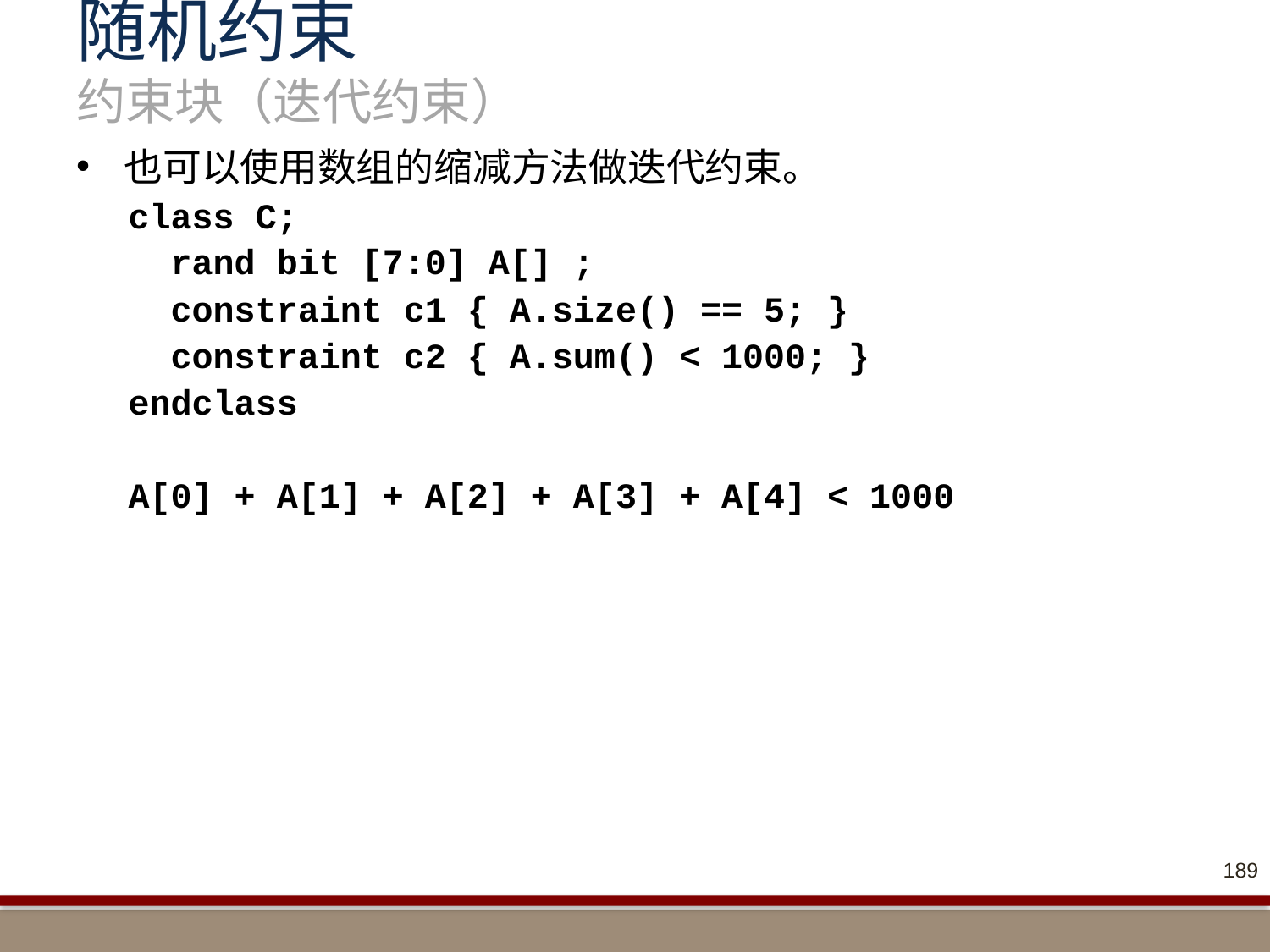

# 随机约束 约束块（迭代约束）
也可以使用数组的缩减方法做迭代约束。
class C;
  rand bit [7:0] A[] ;
  constraint c1 { A.size() == 5; }
  constraint c2 { A.sum() < 1000; }
endclass

A[0] + A[1] + A[2] + A[3] + A[4] < 1000
189